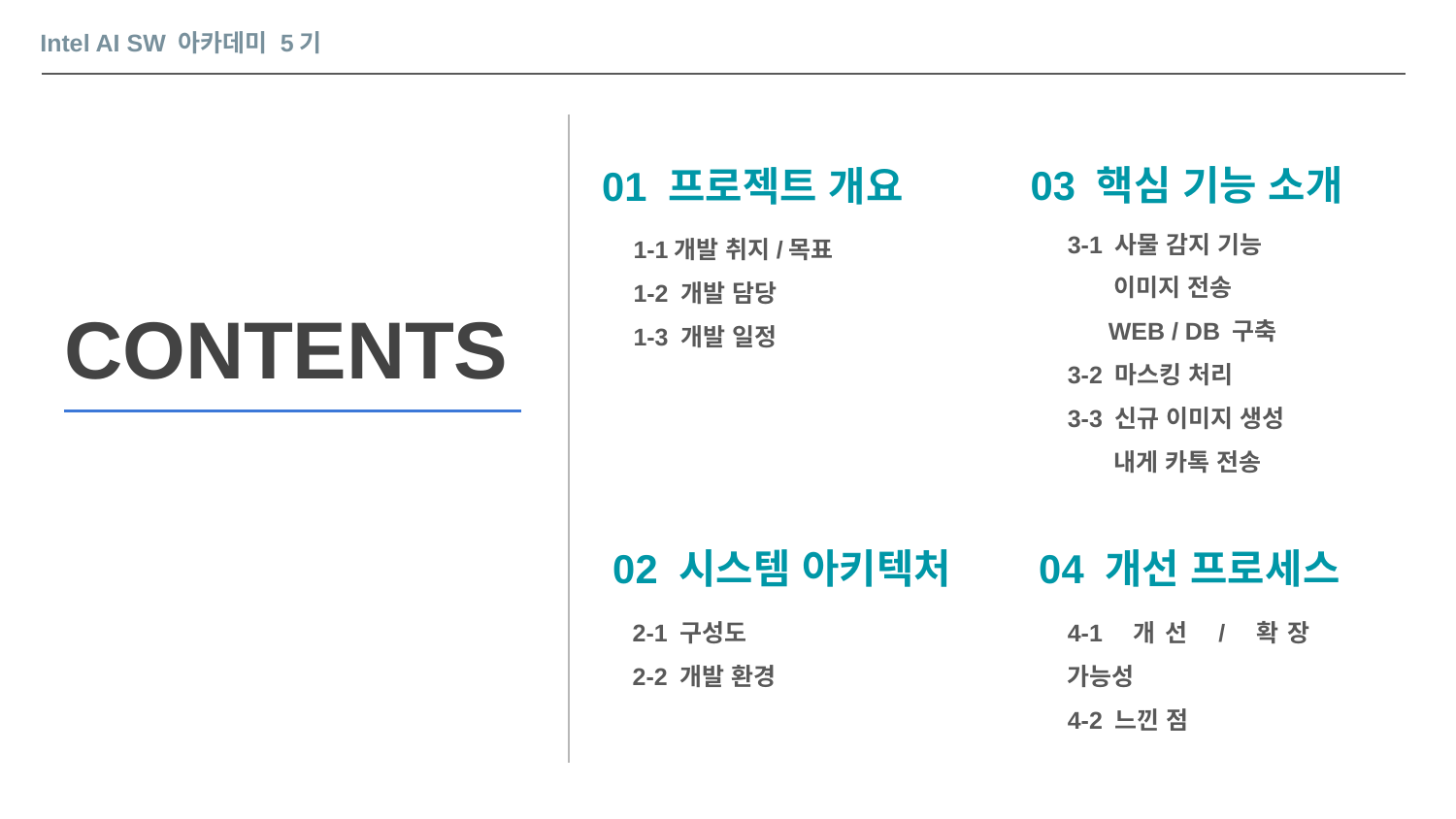

Intel AI SW 아카데미 5기
03 핵심 기능 소개
01 프로젝트 개요
3-1 사물 감지 기능
      이미지 전송
      WEB / DB 구축
3-2 마스킹 처리
3-3 신규 이미지 생성
      내게 카톡 전송
1-1개발 취지/목표
1-2 개발 담당
1-3 개발 일정

CONTENTS

02 시스템 아키텍처
04 개선 프로세스
2-1 구성도
2-2 개발 환경
4-1 개선 / 확장 가능성
4-2 느낀 점